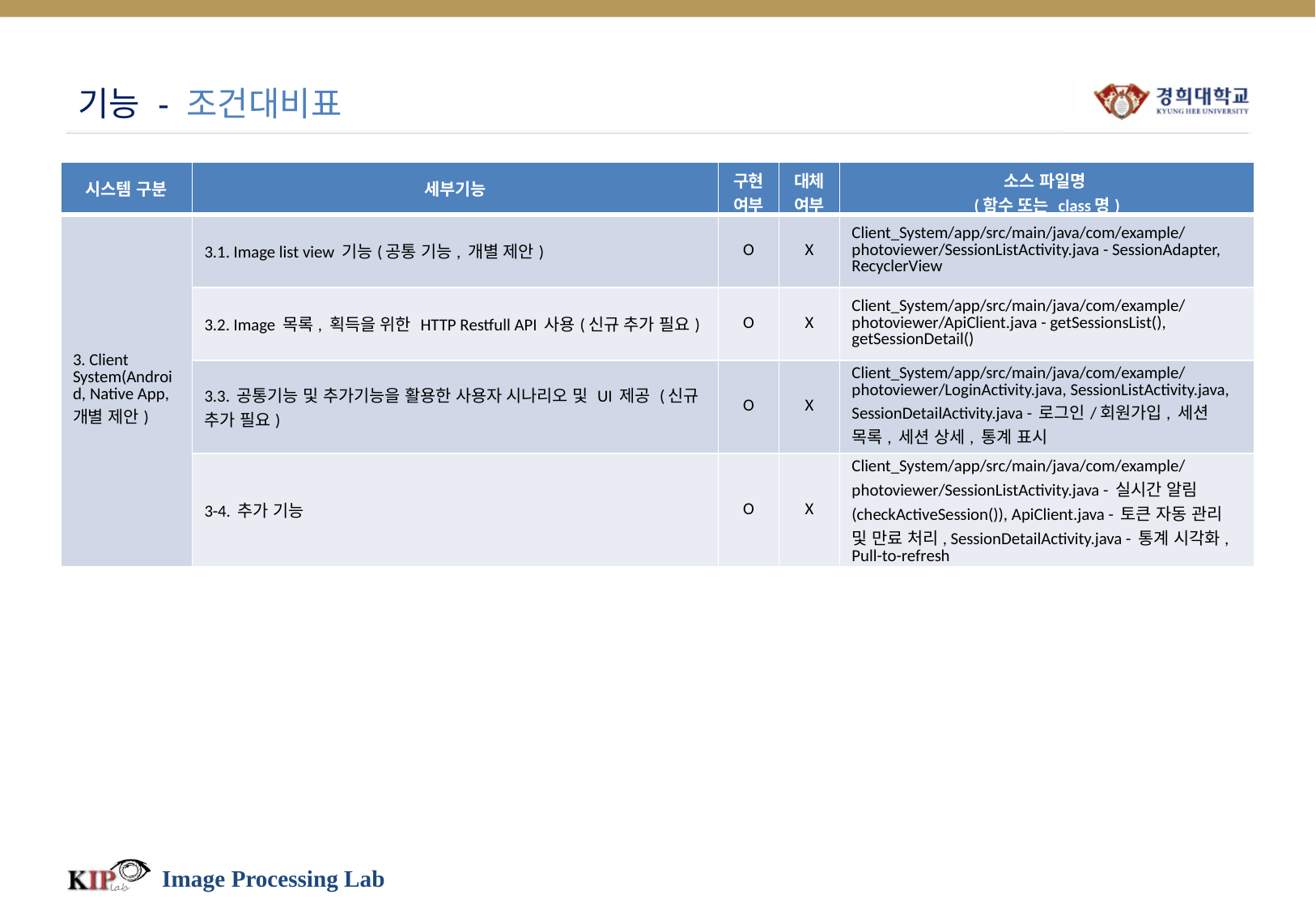

# 기능 - 조건대비표
| 시스템 구분 | 세부기능 | 구현 여부 | 대체 여부 | 소스 파일명 (함수 또는 class명) |
| --- | --- | --- | --- | --- |
| 3. Client System(Android, Native App, 개별 제안) | 3.1. Image list view 기능(공통 기능, 개별 제안) | O | X | Client\_System/app/src/main/java/com/example/photoviewer/SessionListActivity.java - SessionAdapter, RecyclerView |
|  | 3.2. Image 목록, 획득을 위한 HTTP Restfull API 사용(신규 추가 필요) | O | X | Client\_System/app/src/main/java/com/example/photoviewer/ApiClient.java - getSessionsList(), getSessionDetail() |
|  | 3.3. 공통기능 및 추가기능을 활용한 사용자 시나리오 및 UI 제공 (신규 추가 필요) | O | X | Client\_System/app/src/main/java/com/example/photoviewer/LoginActivity.java, SessionListActivity.java, SessionDetailActivity.java - 로그인/회원가입, 세션 목록, 세션 상세, 통계 표시 |
|  | 3-4. 추가 기능 | O | X | Client\_System/app/src/main/java/com/example/photoviewer/SessionListActivity.java - 실시간 알림 (checkActiveSession()), ApiClient.java - 토큰 자동 관리 및 만료 처리, SessionDetailActivity.java - 통계 시각화, Pull-to-refresh |
Image Processing Lab